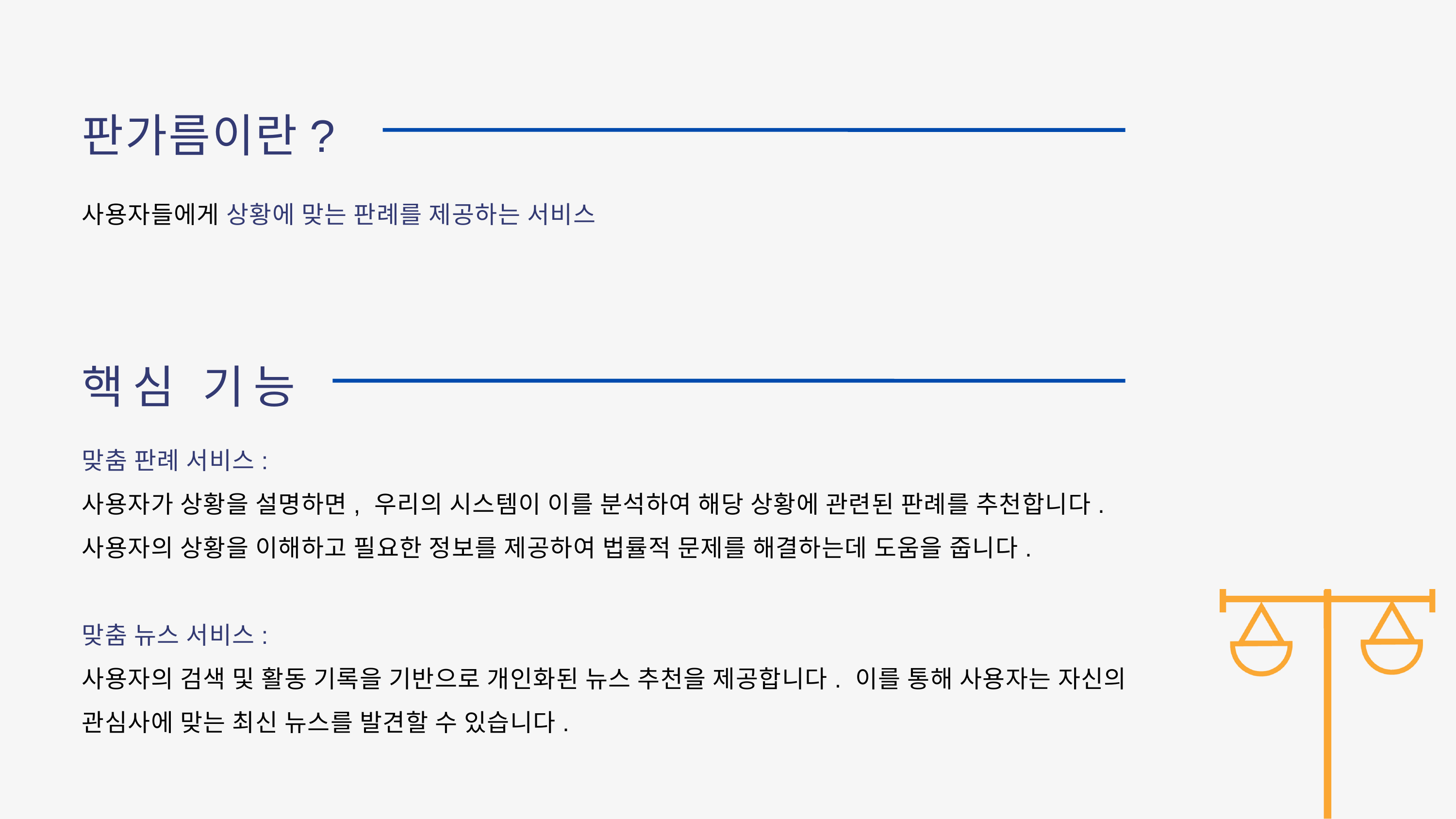

판가름이란?

사용자들에게 상황에 맞는 판례를 제공하는 서비스
핵심 기능

맞춤 판례 서비스:
사용자가 상황을 설명하면, 우리의 시스템이 이를 분석하여 해당 상황에 관련된 판례를 추천합니다. 사용자의 상황을 이해하고 필요한 정보를 제공하여 법률적 문제를 해결하는데 도움을 줍니다.

맞춤 뉴스 서비스:
사용자의 검색 및 활동 기록을 기반으로 개인화된 뉴스 추천을 제공합니다. 이를 통해 사용자는 자신의 관심사에 맞는 최신 뉴스를 발견할 수 있습니다.